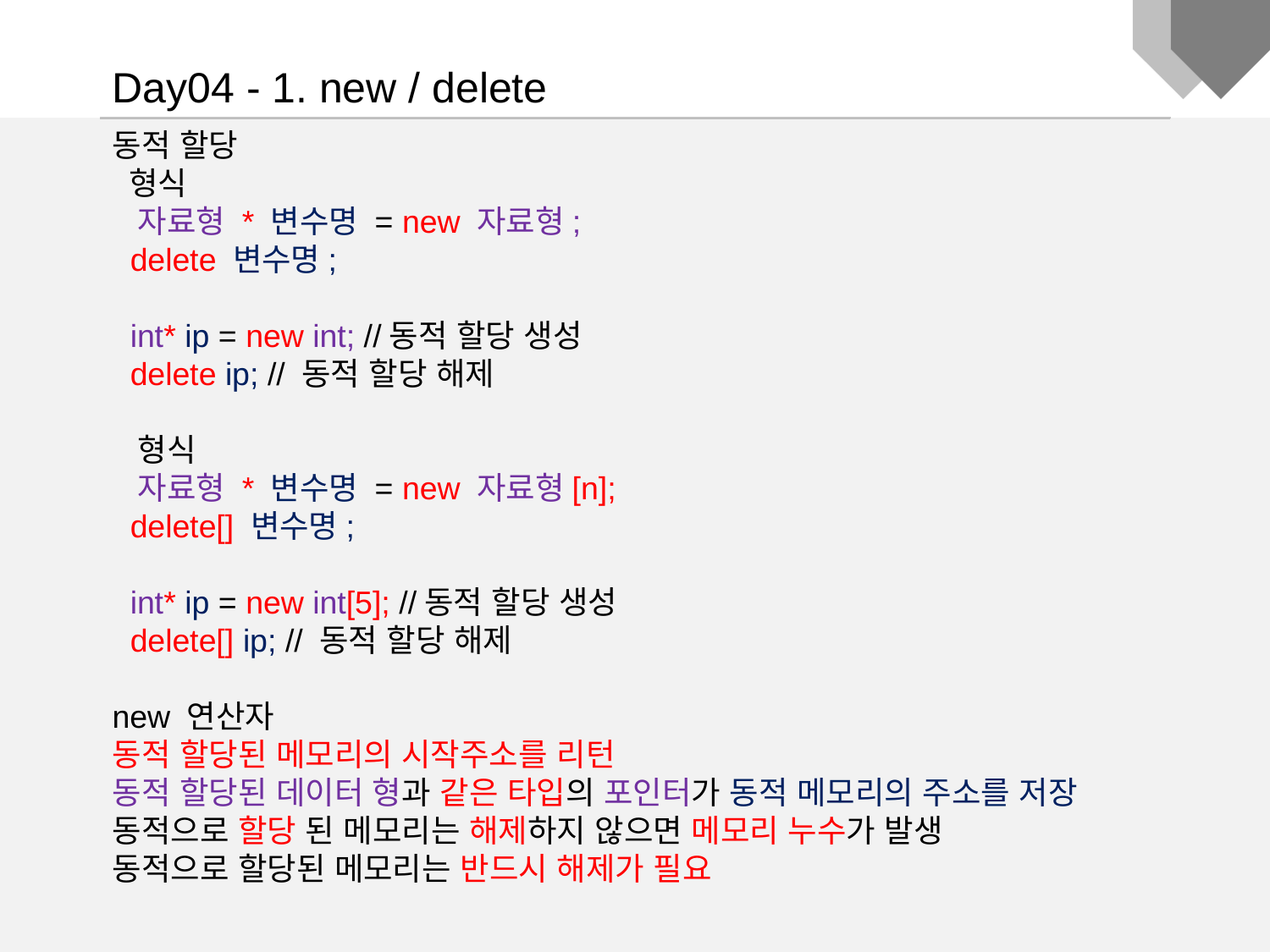

Day04 - 1. new / delete
동적 할당
 형식
  자료형 * 변수명 = new 자료형;
  delete 변수명;

  int* ip = new int; //동적 할당 생성
  delete ip; // 동적 할당 해제

  형식
  자료형 * 변수명 = new 자료형[n];
  delete[] 변수명;

  int* ip = new int[5]; //동적 할당 생성
  delete[] ip; // 동적 할당 해제

new 연산자
동적 할당된 메모리의 시작주소를 리턴
동적 할당된 데이터 형과 같은 타입의 포인터가 동적 메모리의 주소를 저장
동적으로 할당 된 메모리는 해제하지 않으면 메모리 누수가 발생
동적으로 할당된 메모리는 반드시 해제가 필요